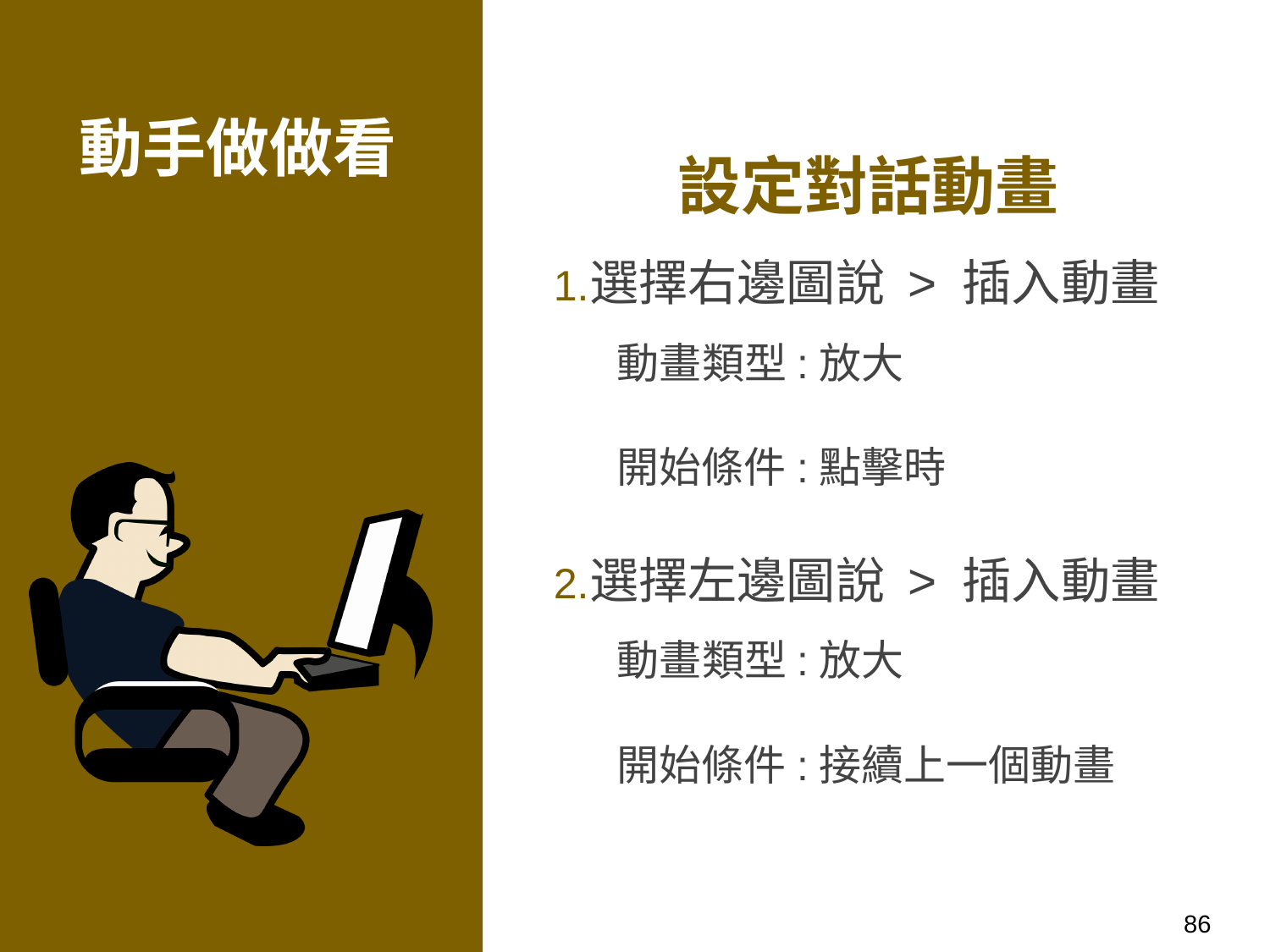

# 動手做做看
設定對話動畫
選擇右邊圖說 > 插入動畫
動畫類型:放大
開始條件:點擊時
選擇左邊圖說 > 插入動畫
動畫類型:放大
開始條件:接續上一個動畫

86